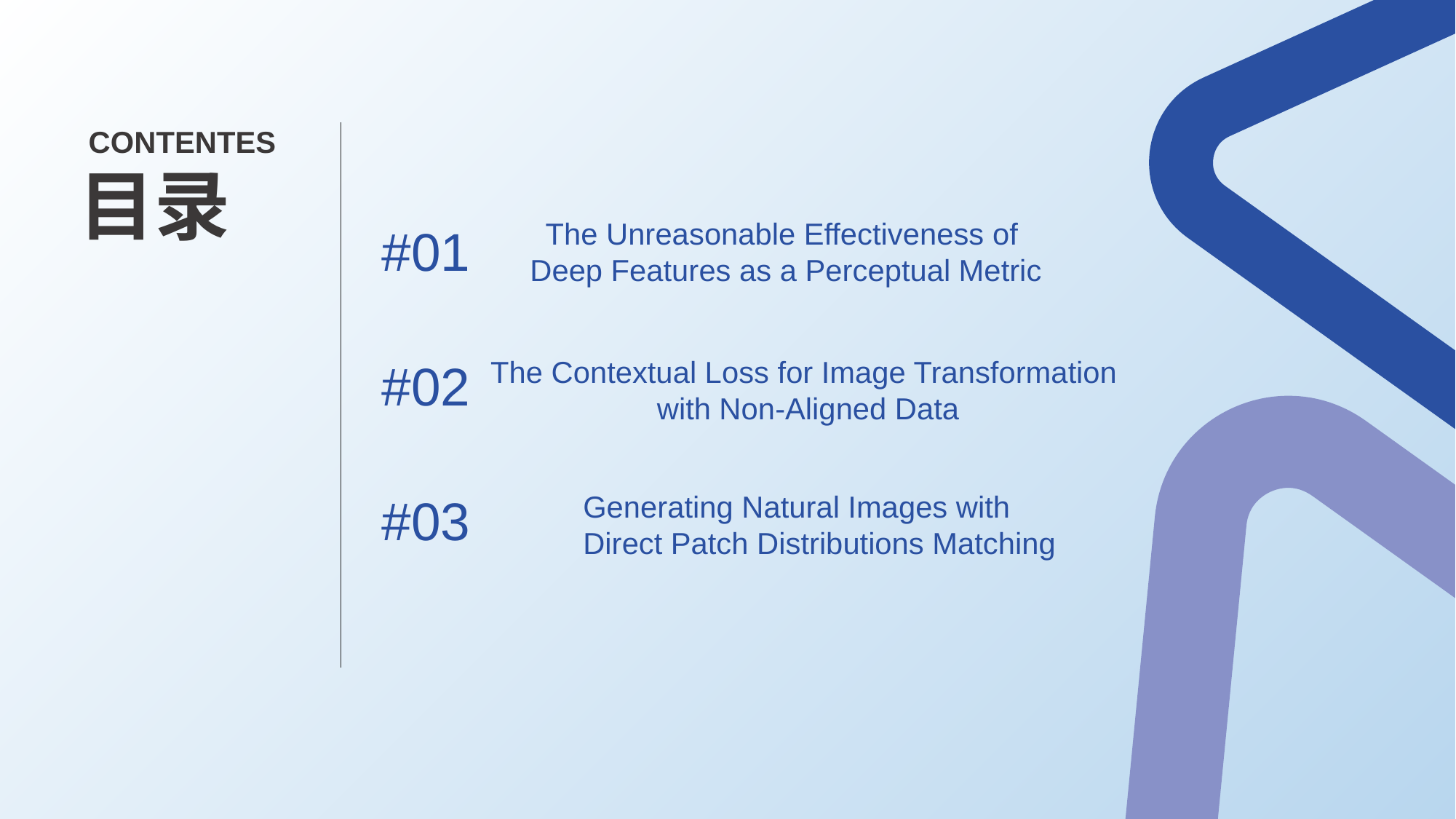

CONTENTES
目录
The Unreasonable Effectiveness of
Deep Features as a Perceptual Metric
#01
#02
The Contextual Loss for Image Transformation
with Non-Aligned Data
#03
Generating Natural Images with
Direct Patch Distributions Matching